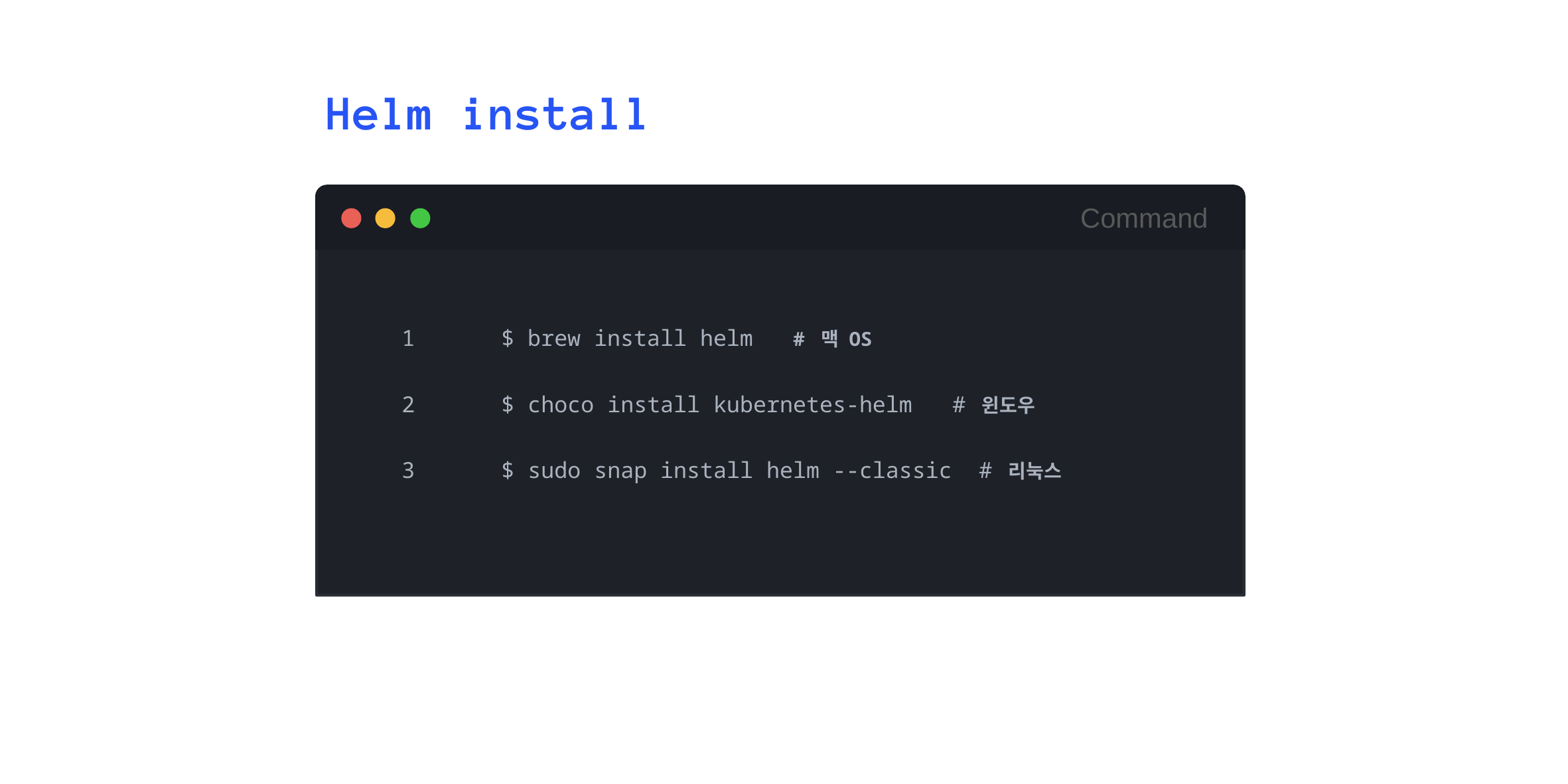

Helm install

Command
1	$ brew install helm   # 맥 OS
2	$ choco install kubernetes-helm   # 윈도우
3	$ sudo snap install helm --classic  # 리눅스